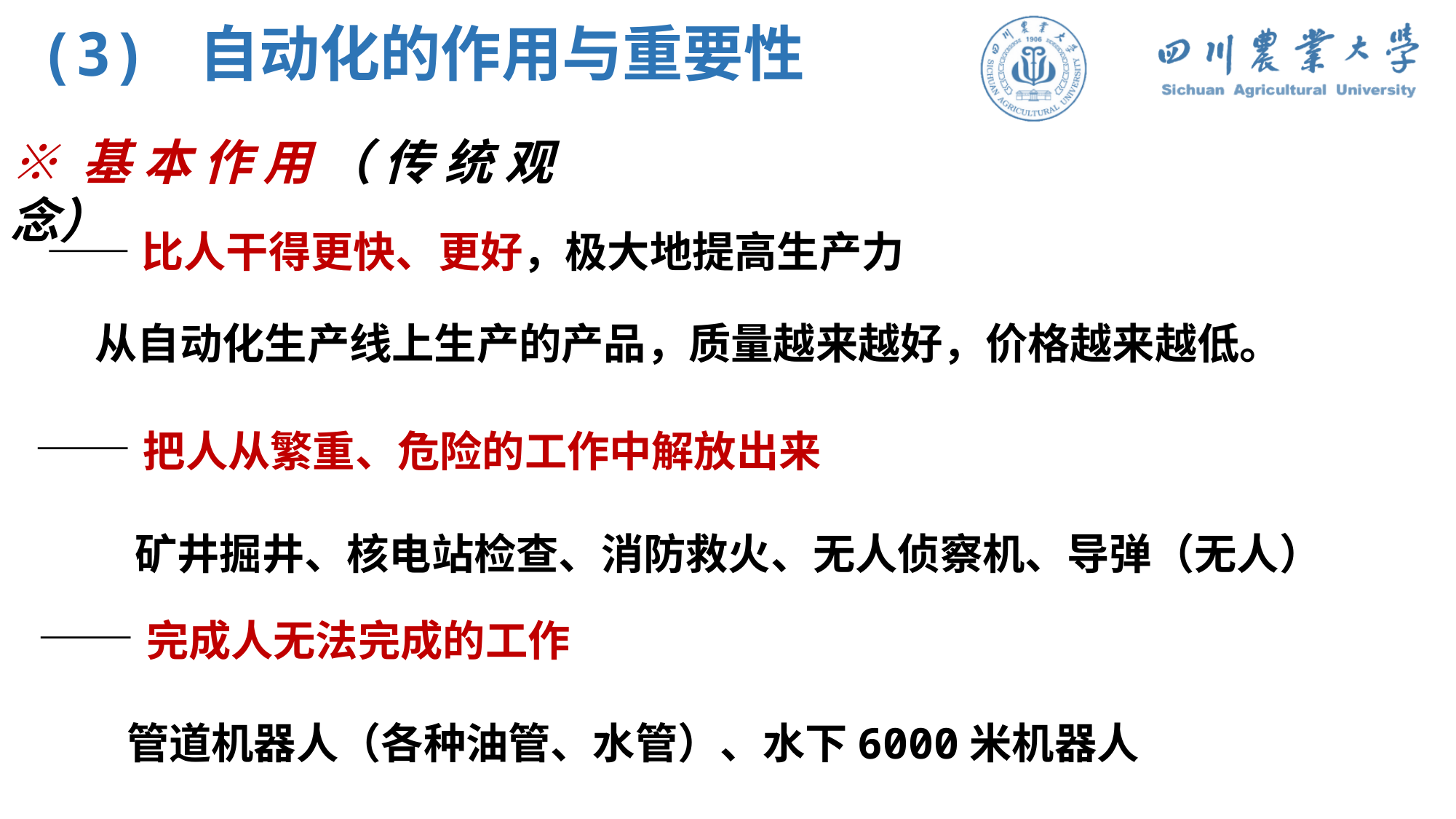

(3) 自动化的作用与重要性
※基本作用（传统观念）
——比人干得更快、更好，极大地提高生产力
    从自动化生产线上生产的产品，质量越来越好，价格越来越低。
——把人从繁重、危险的工作中解放出来
        矿井掘井、核电站检查、消防救火、无人侦察机、导弹（无人）
 ——完成人无法完成的工作
        管道机器人（各种油管、水管）、水下6000米机器人